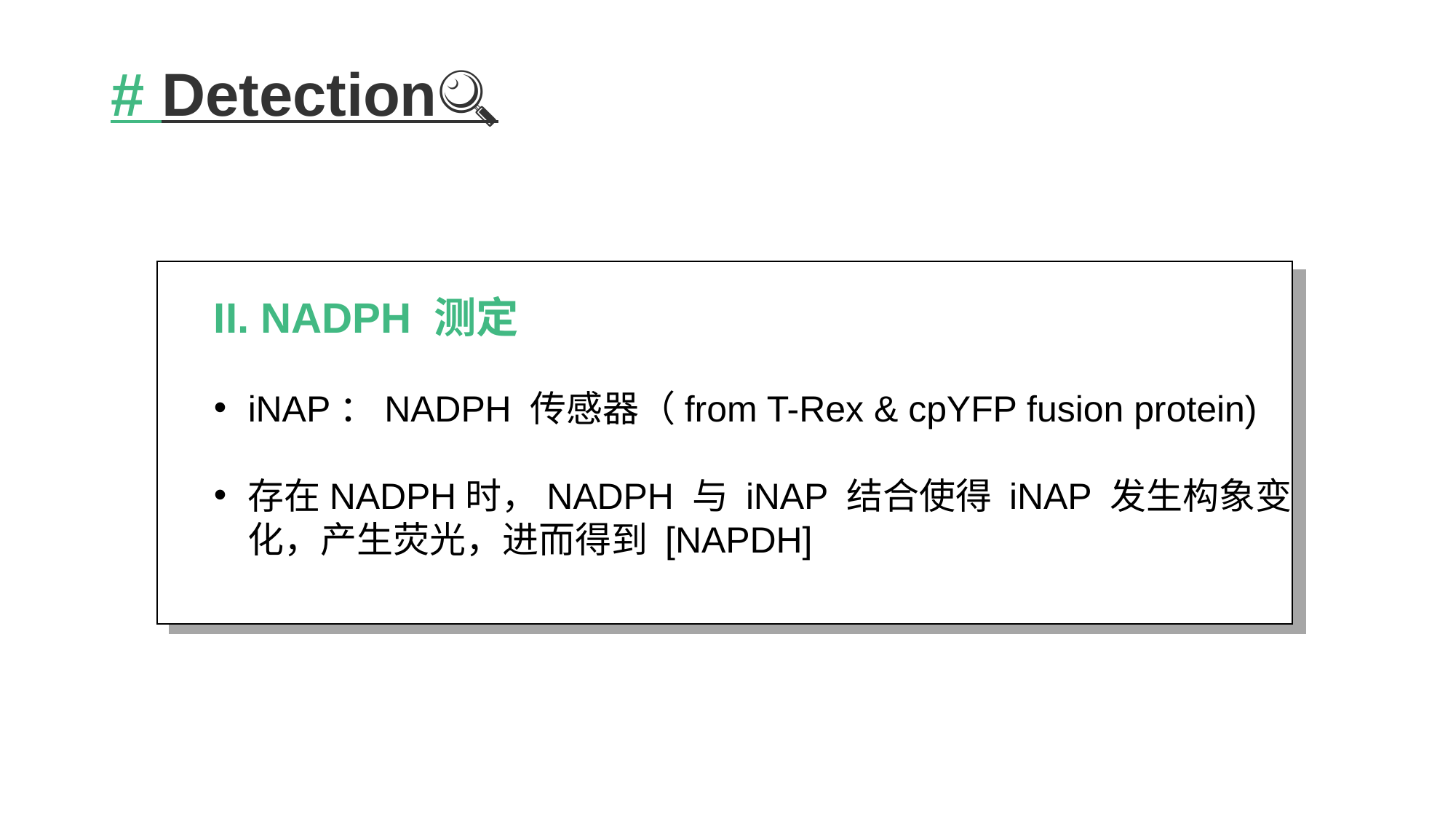

# # Detection🔍

II. NADPH 测定

iNAP：NADPH 传感器（from T-Rex & cpYFP fusion protein)

存在NADPH时，NADPH 与 iNAP 结合使得 iNAP 发生构象变化，产生荧光，进而得到 [NAPDH]